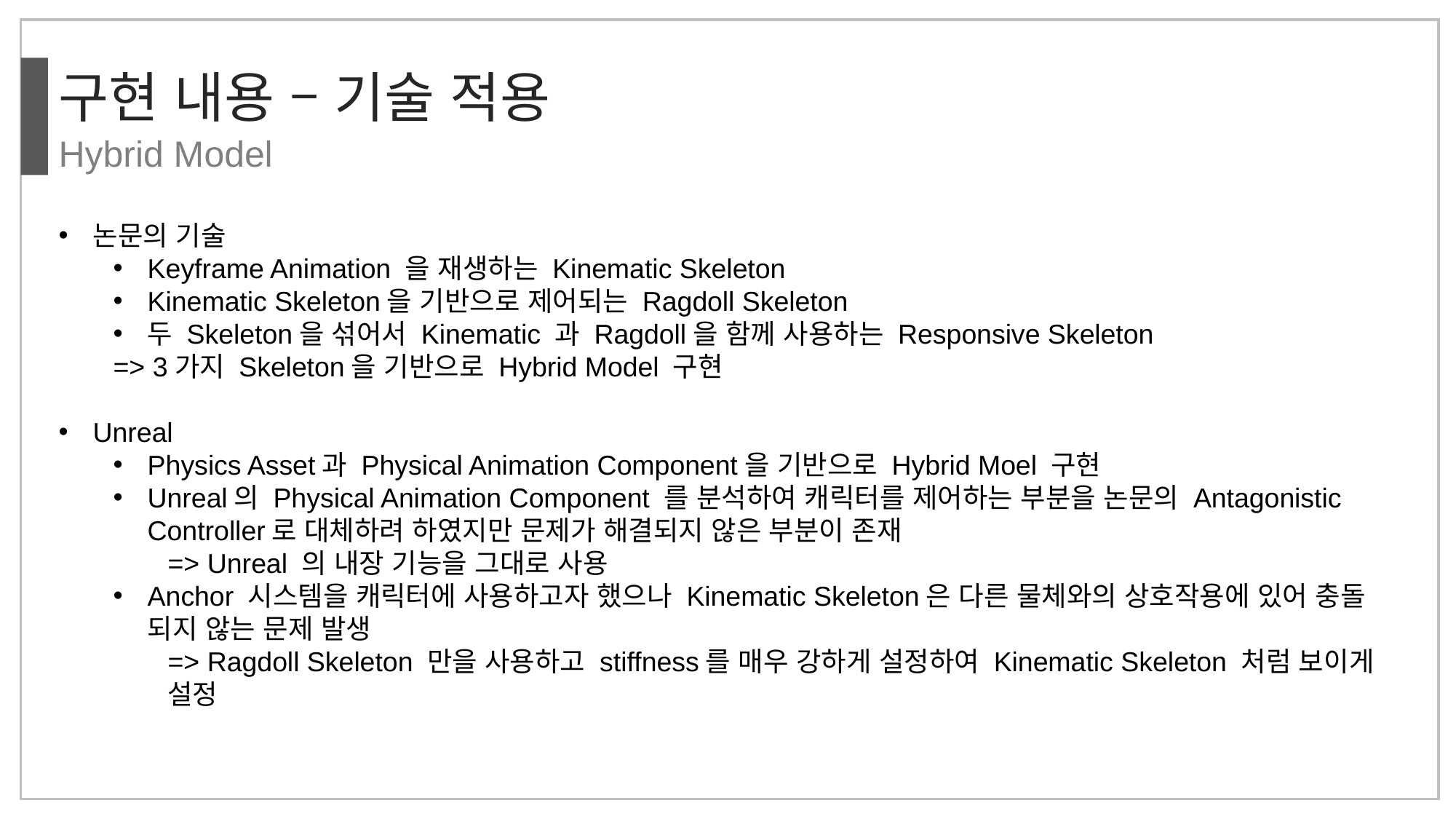

구현 내용 – 기술 적용
Hybrid Model
논문의 기술
Keyframe Animation 을 재생하는 Kinematic Skeleton
Kinematic Skeleton을 기반으로 제어되는 Ragdoll Skeleton
두 Skeleton을 섞어서 Kinematic 과 Ragdoll을 함께 사용하는 Responsive Skeleton
=> 3가지 Skeleton을 기반으로 Hybrid Model 구현
Unreal
Physics Asset과 Physical Animation Component을 기반으로 Hybrid Moel 구현
Unreal의 Physical Animation Component 를 분석하여 캐릭터를 제어하는 부분을 논문의 Antagonistic Controller로 대체하려 하였지만 문제가 해결되지 않은 부분이 존재
=> Unreal 의 내장 기능을 그대로 사용
Anchor 시스템을 캐릭터에 사용하고자 했으나 Kinematic Skeleton은 다른 물체와의 상호작용에 있어 충돌 되지 않는 문제 발생
=> Ragdoll Skeleton 만을 사용하고 stiffness를 매우 강하게 설정하여 Kinematic Skeleton 처럼 보이게 설정